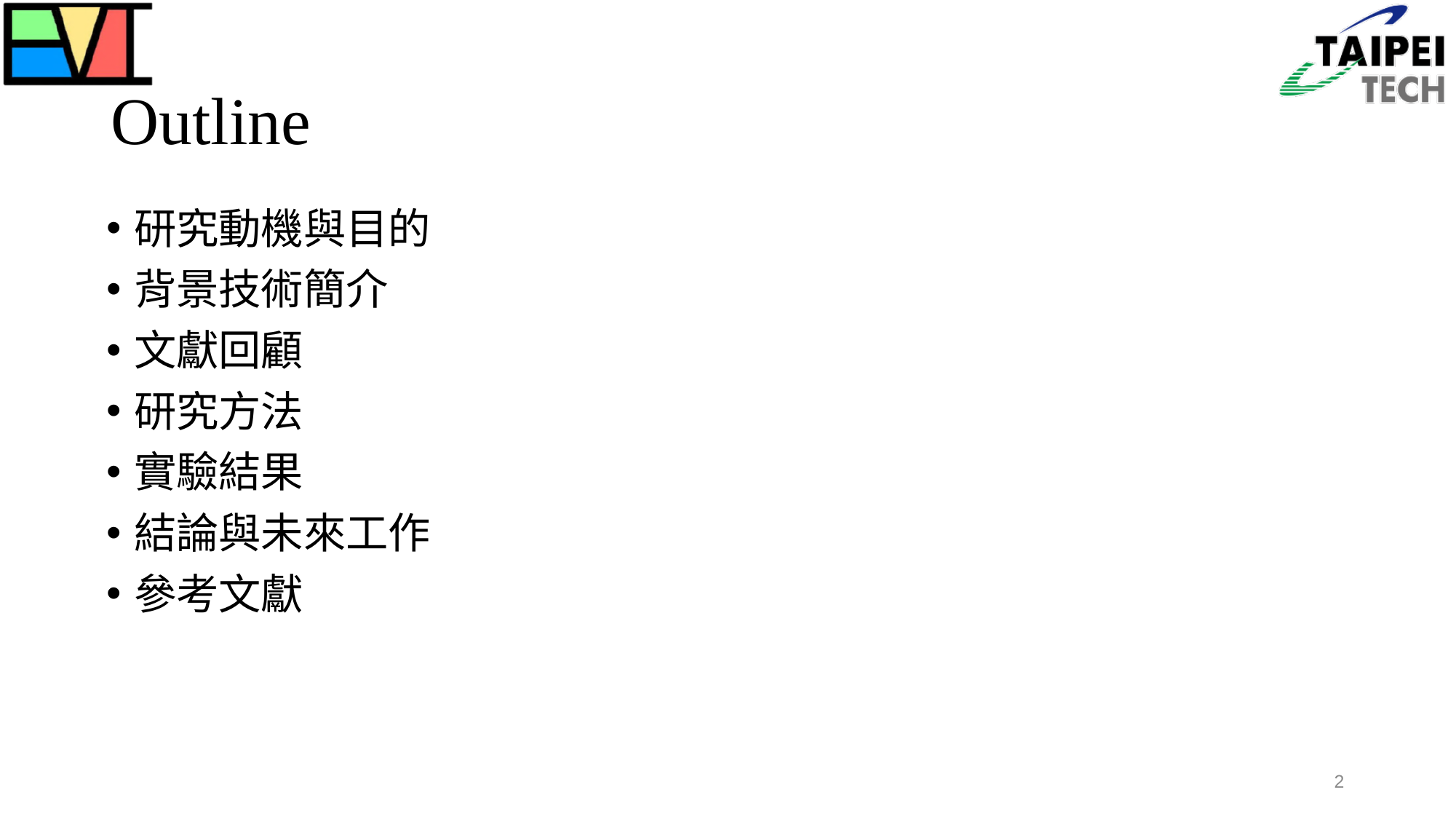

# Outline
研究動機與目的
背景技術簡介
文獻回顧
研究方法
實驗結果
結論與未來工作
參考文獻

2